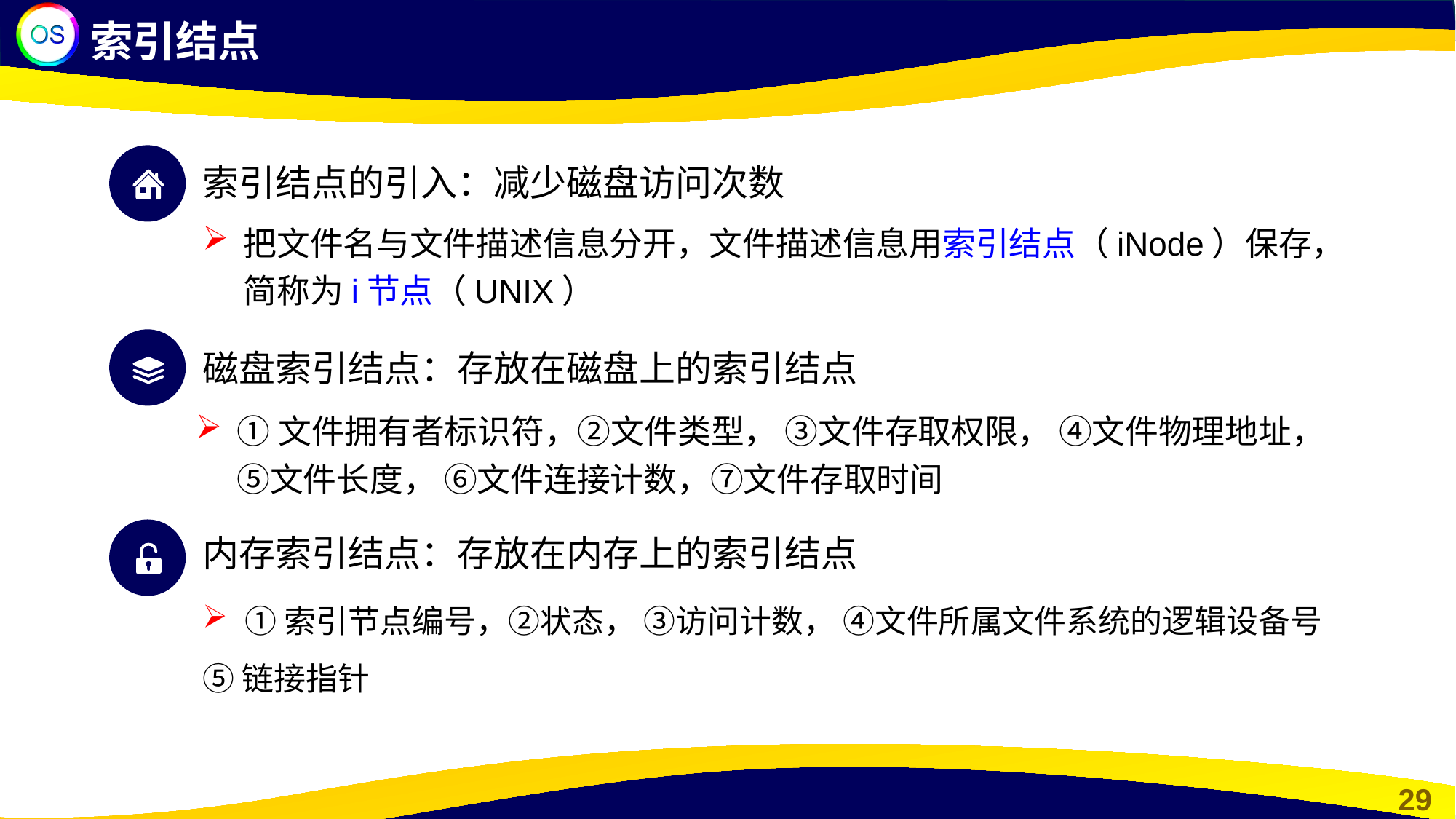

索引结点

索引结点的引入：减少磁盘访问次数

把文件名与文件描述信息分开，文件描述信息用索引结点（iNode）保存，简称为i节点（UNIX）

磁盘索引结点：存放在磁盘上的索引结点

①文件拥有者标识符，②文件类型， ③文件存取权限， ④文件物理地址， ⑤文件长度， ⑥文件连接计数，⑦文件存取时间

内存索引结点：存放在内存上的索引结点

①索引节点编号，②状态， ③访问计数， ④文件所属文件系统的逻辑设备号
⑤链接指针